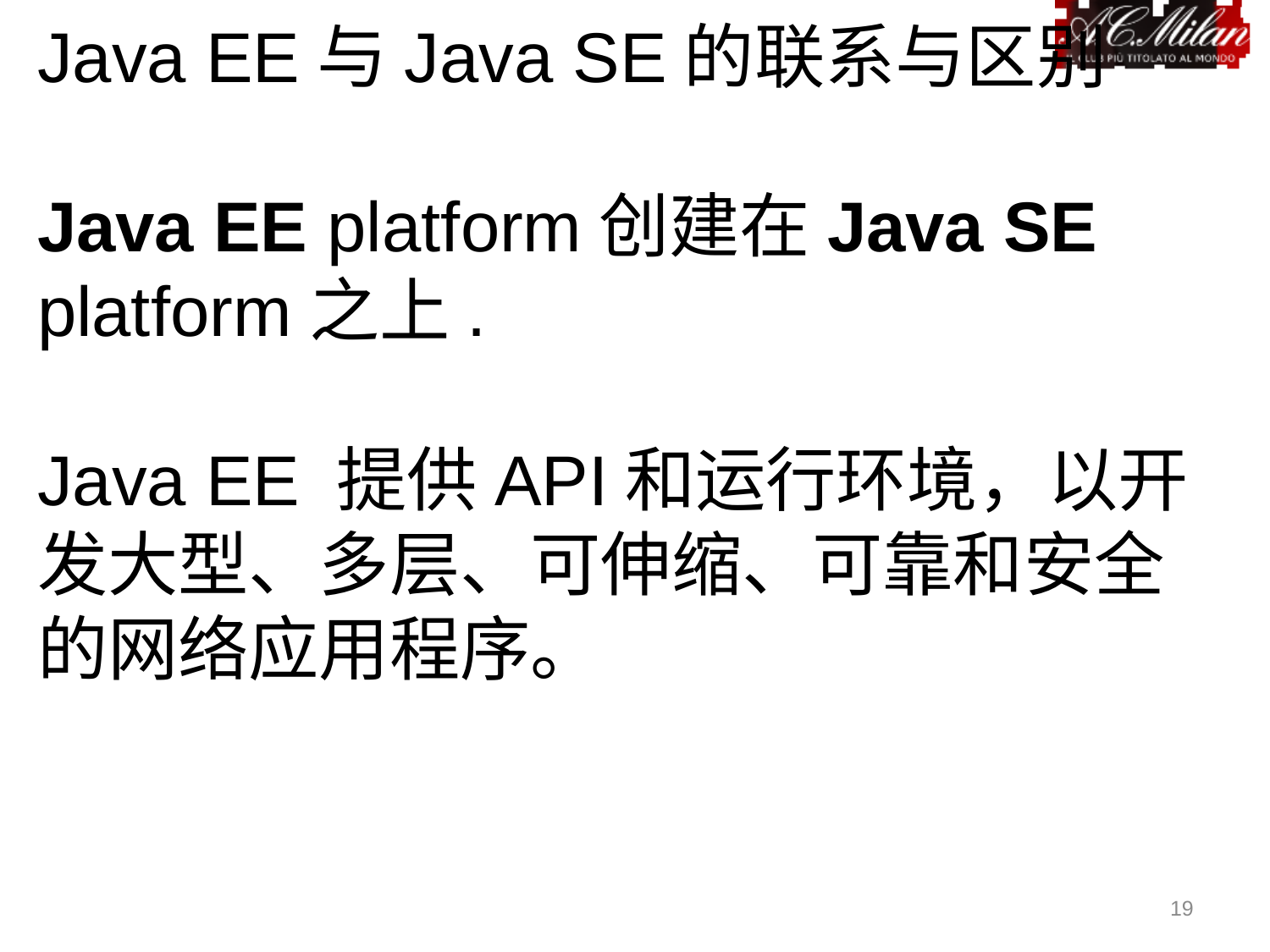

Java EE与Java SE的联系与区别

Java EE platform创建在Java SE platform之上.

Java EE 提供API和运行环境，以开发大型、多层、可伸缩、可靠和安全的网络应用程序。
19